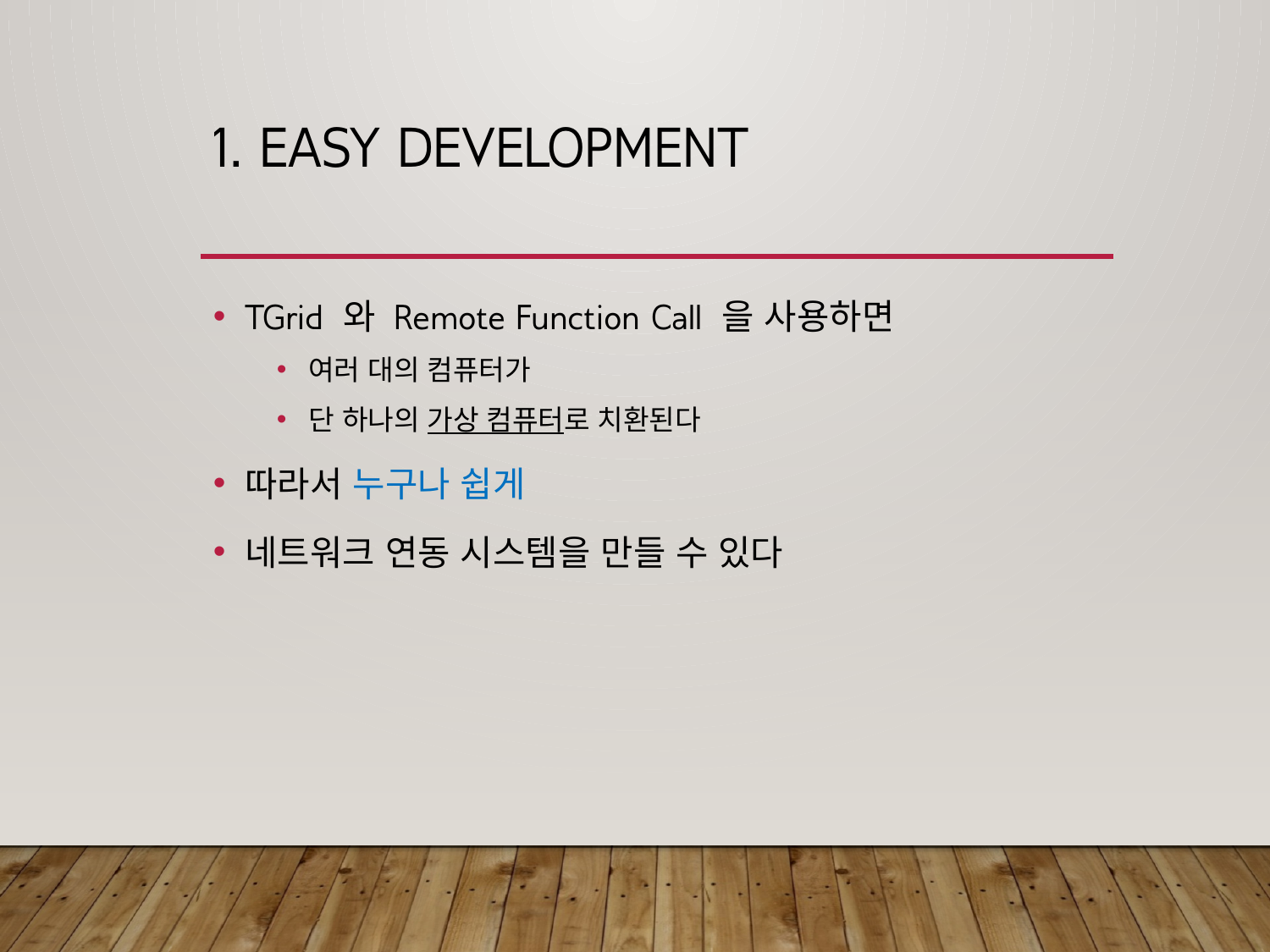

# 1. Easy Development
TGrid 와 Remote Function Call 을 사용하면
여러 대의 컴퓨터가
단 하나의 가상 컴퓨터로 치환된다
따라서 누구나 쉽게
네트워크 연동 시스템을 만들 수 있다